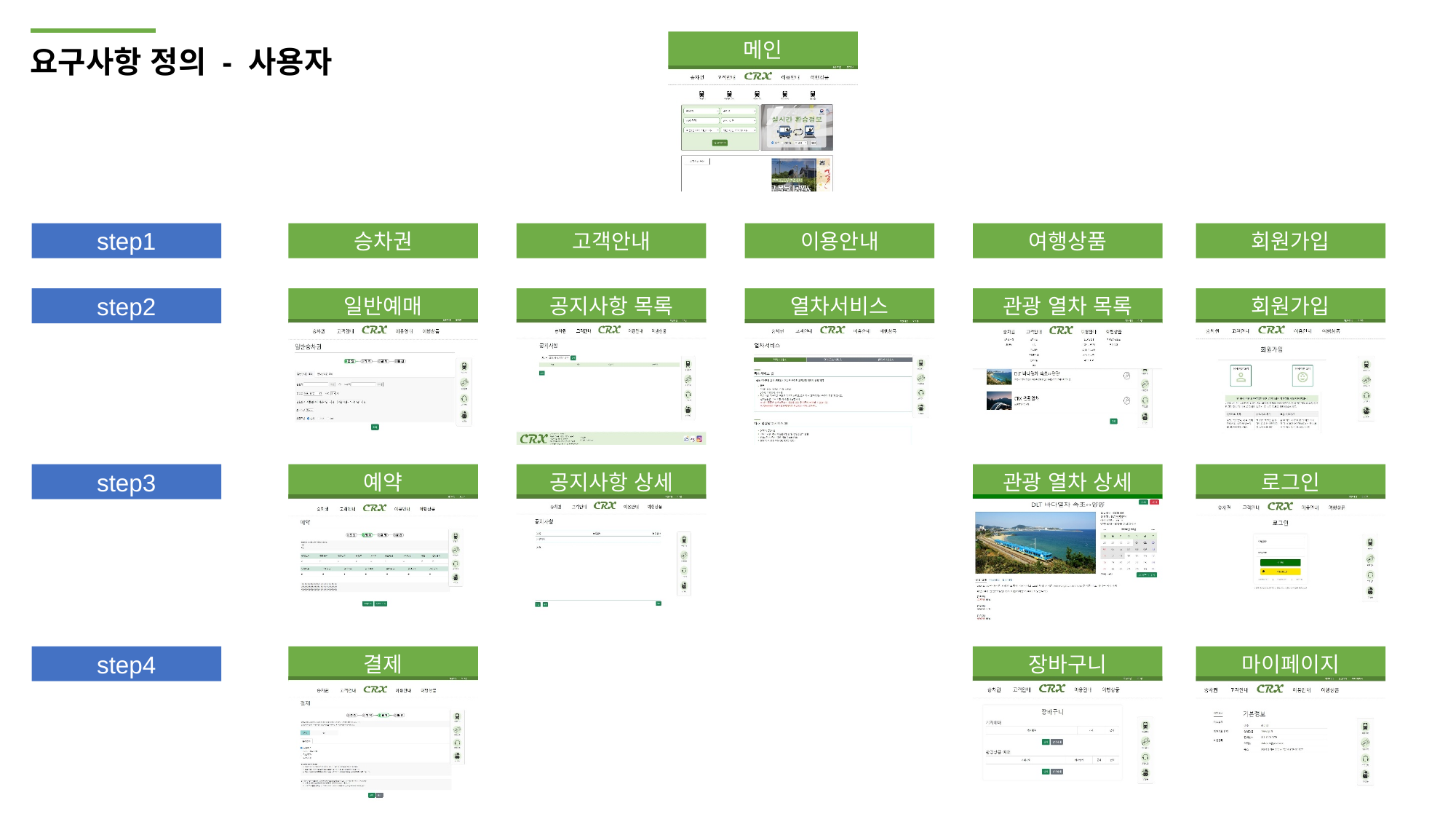

요구사항 정의 - 사용자
메인

step1
승차권
고객안내
이용안내
여행상품
회원가입
step2
일반예매
공지사항 목록
열차서비스
관광 열차 목록
회원가입

step3
예약
공지사항 상세
관광 열차 상세
로그인

step4
결제
장바구니
마이페이지